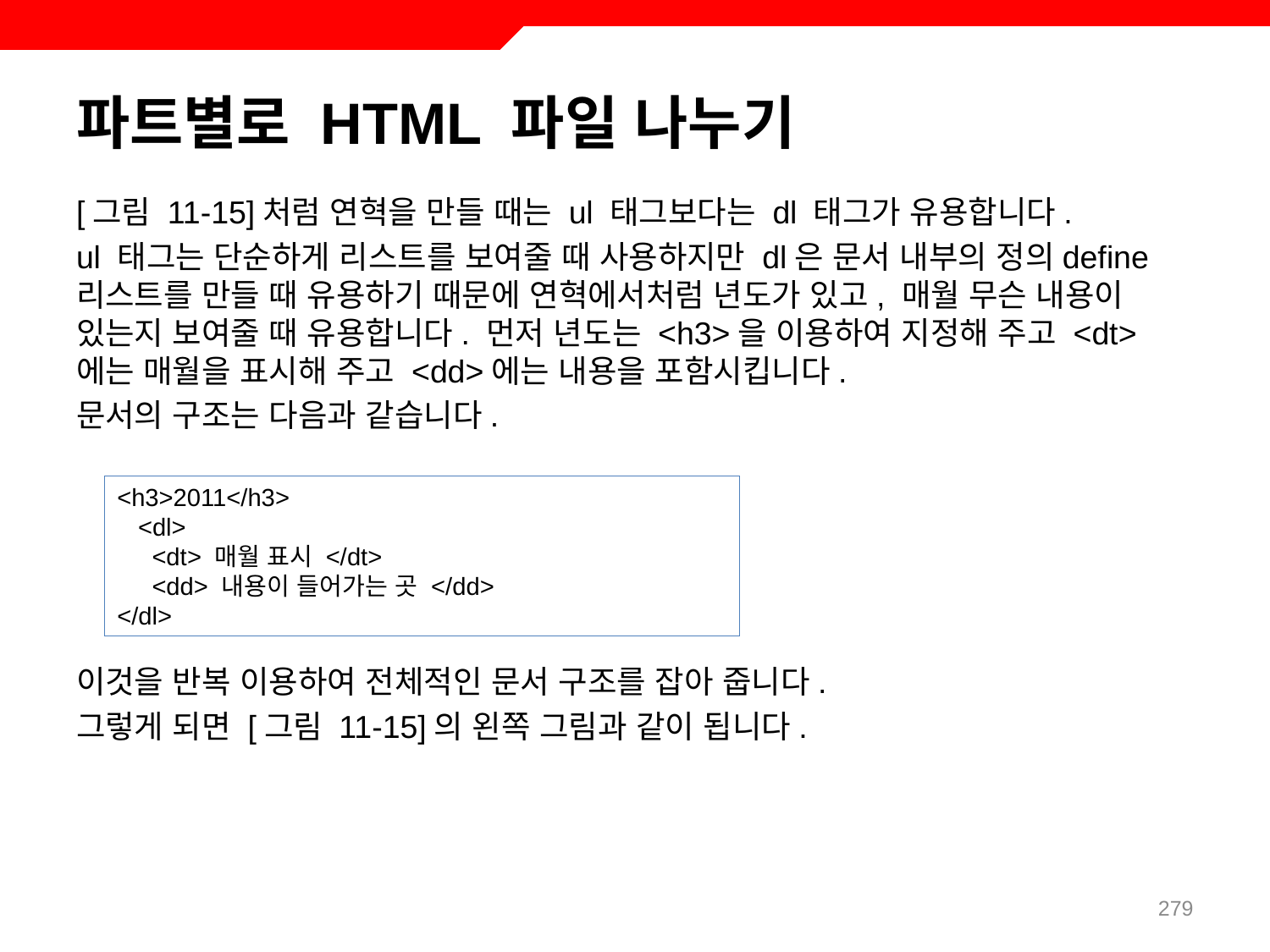

# 파트별로 HTML 파일 나누기
[그림 11-15]처럼 연혁을 만들 때는 ul 태그보다는 dl 태그가 유용합니다.
ul 태그는 단순하게 리스트를 보여줄 때 사용하지만 dl은 문서 내부의 정의define 리스트를 만들 때 유용하기 때문에 연혁에서처럼 년도가 있고, 매월 무슨 내용이 있는지 보여줄 때 유용합니다. 먼저 년도는 <h3>을 이용하여 지정해 주고 <dt>에는 매월을 표시해 주고 <dd>에는 내용을 포함시킵니다.
문서의 구조는 다음과 같습니다.

이것을 반복 이용하여 전체적인 문서 구조를 잡아 줍니다.
그렇게 되면 [그림 11-15]의 왼쪽 그림과 같이 됩니다.
<h3>2011</h3>
   <dl>
     <dt> 매월 표시 </dt>
     <dd> 내용이 들어가는 곳 </dd>
</dl>
279